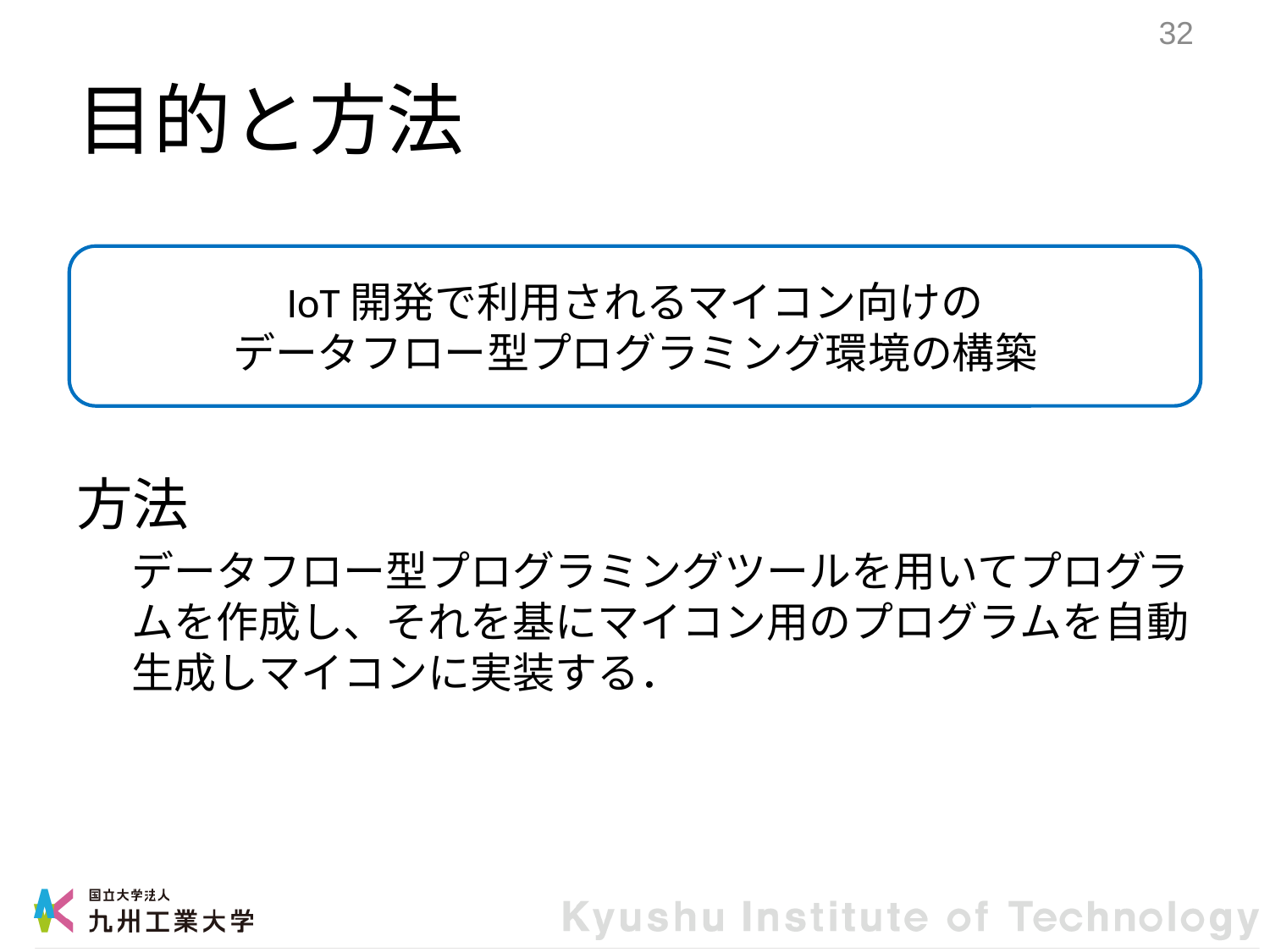

32
# 目的と方法

方法
データフロー型プログラミングツールを用いてプログラムを作成し、それを基にマイコン用のプログラムを自動生成しマイコンに実装する．
IoT開発で利用されるマイコン向けの
データフロー型プログラミング環境の構築